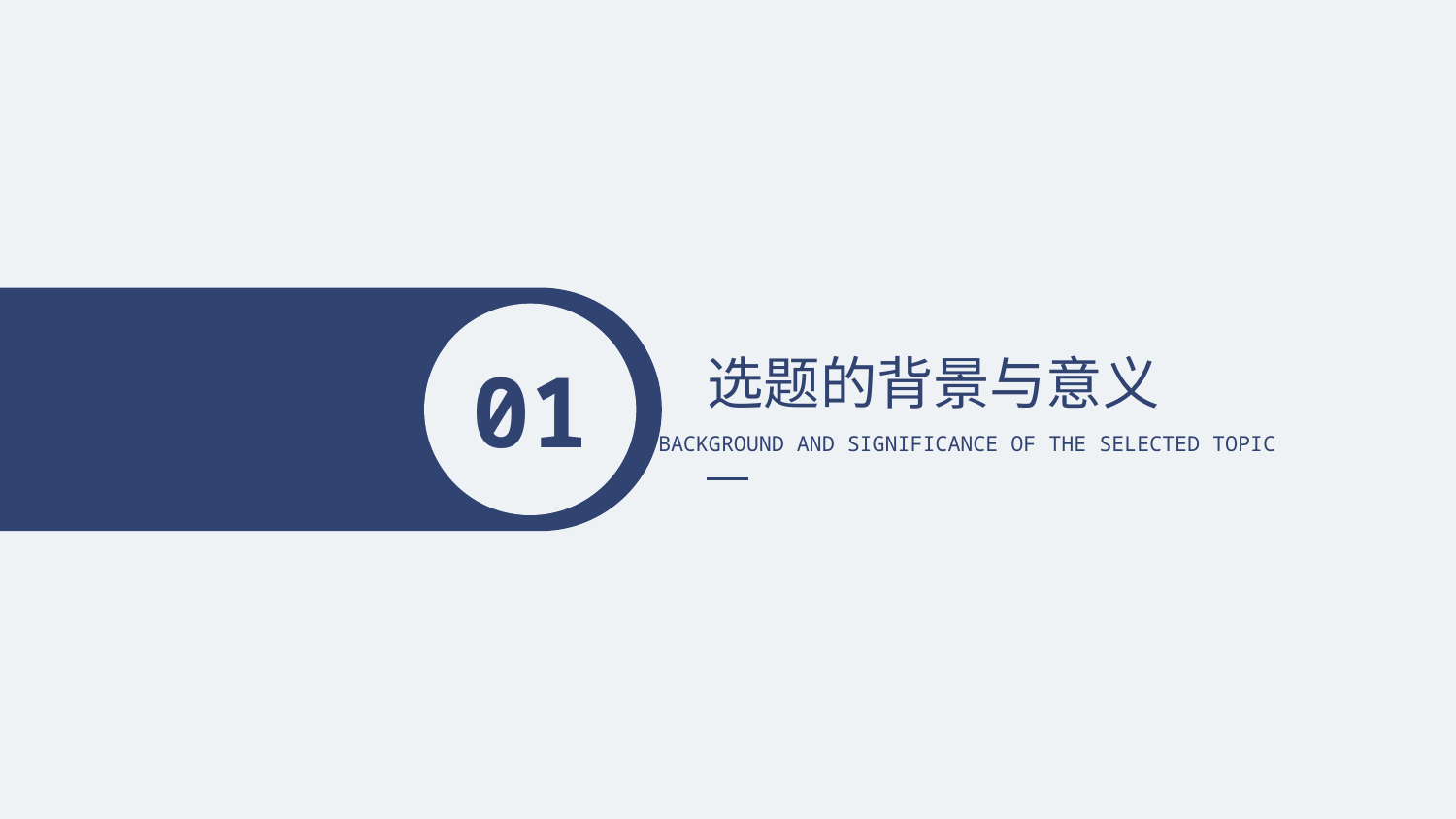

01
选题的背景与意义
BACKGROUND AND SIGNIFICANCE OF THE SELECTED TOPIC